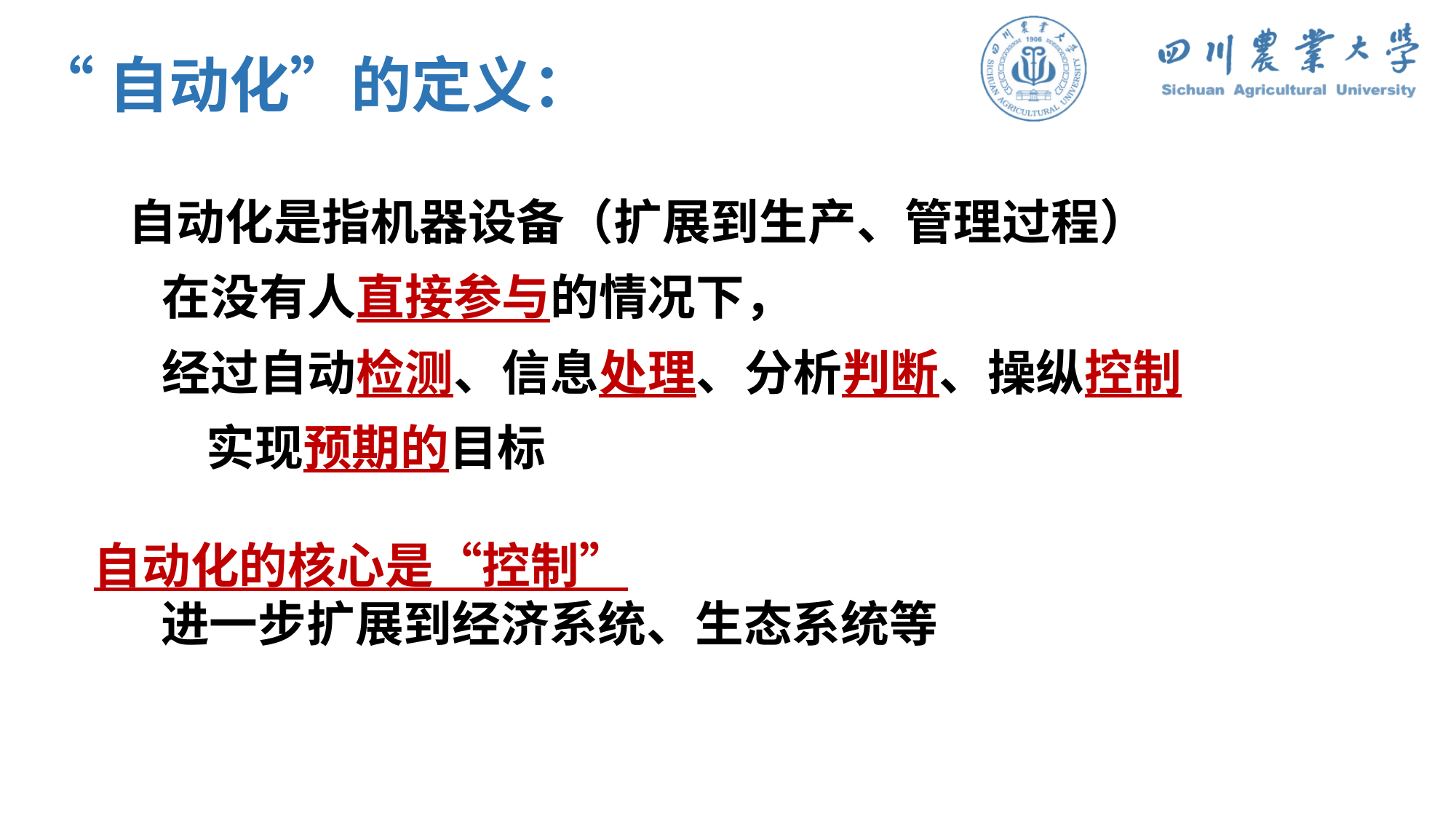

“自动化”的定义：
自动化是指机器设备（扩展到生产、管理过程）
  在没有人直接参与的情况下，
  经过自动检测、信息处理、分析判断、操纵控制
      实现预期的目标
自动化的核心是“控制”
     进一步扩展到经济系统、生态系统等